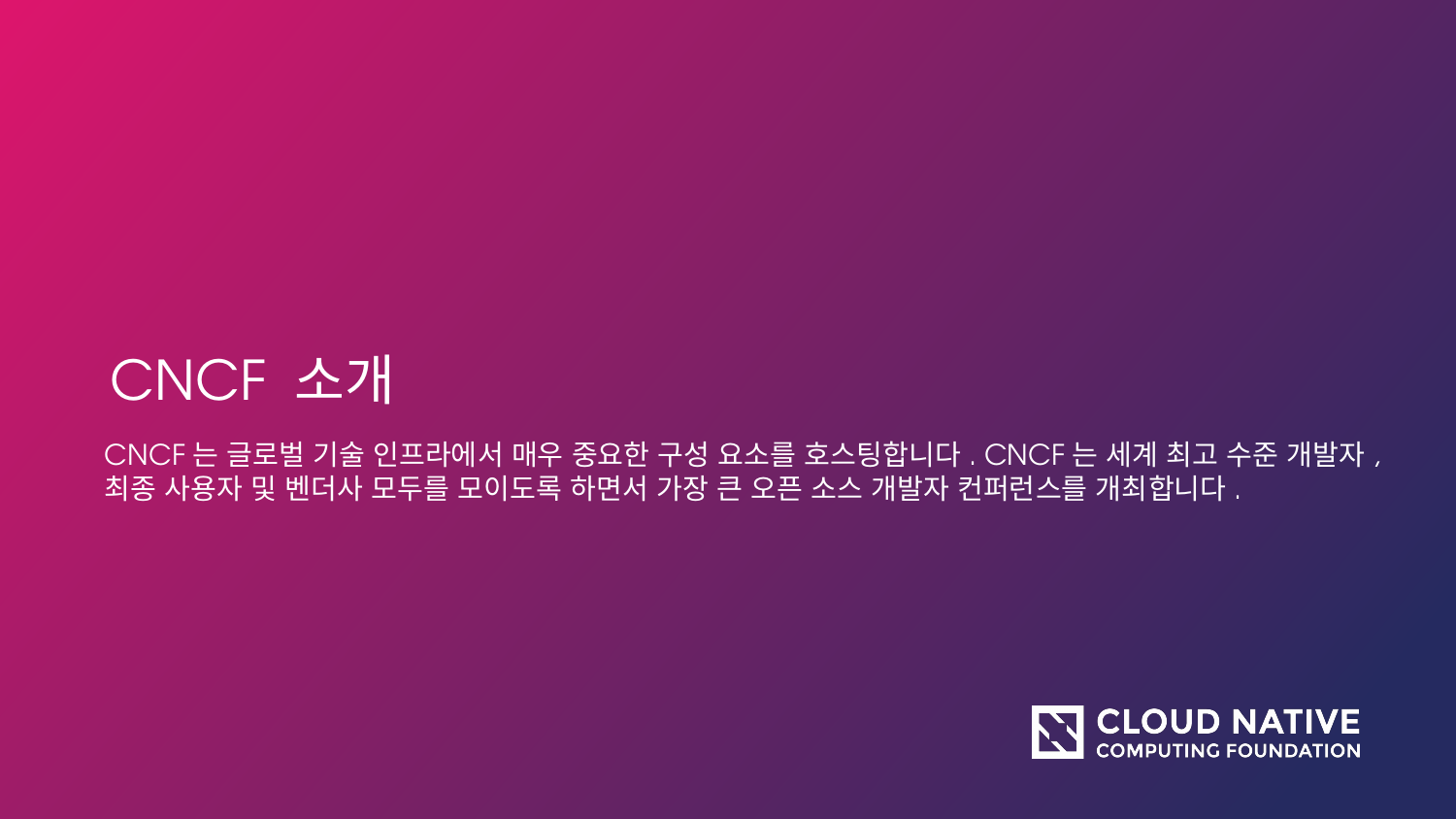

# CNCF 소개
CNCF는 글로벌 기술 인프라에서 매우 중요한 구성 요소를 호스팅합니다. CNCF는 세계 최고 수준 개발자, 최종 사용자 및 벤더사 모두를 모이도록 하면서 가장 큰 오픈 소스 개발자 컨퍼런스를 개최합니다.